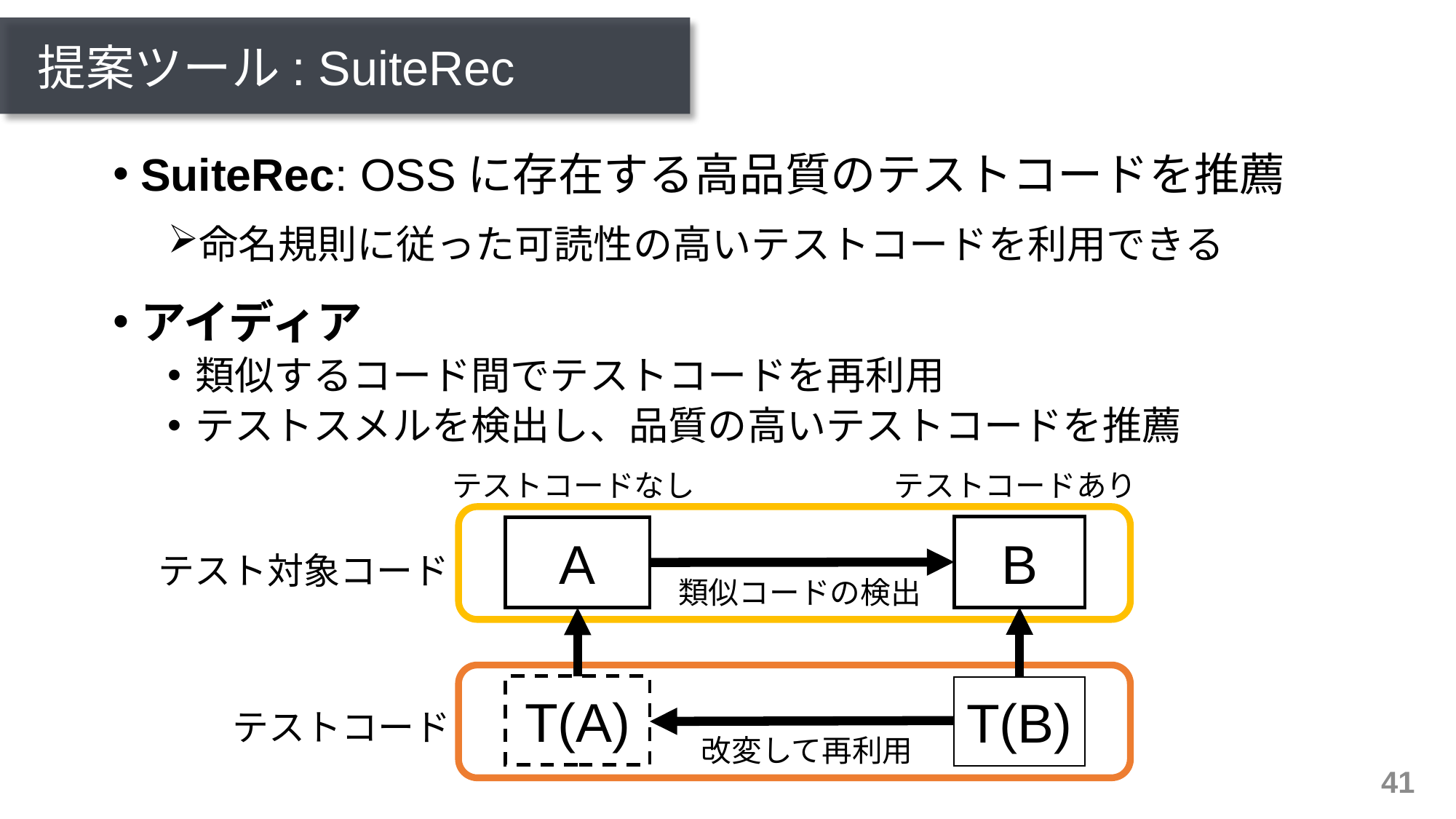

# 提案ツール: SuiteRec
SuiteRec: OSSに存在する高品質のテストコードを推薦

命名規則に従った可読性の高いテストコードを利用できる

アイディア
類似するコード間でテストコードを再利用
テストスメルを検出し、品質の高いテストコードを推薦
テストコードあり
テストコードなし

B
A
テスト対象コード
類似コードの検出

T(A)
T(B)
テストコード
改変して再利用